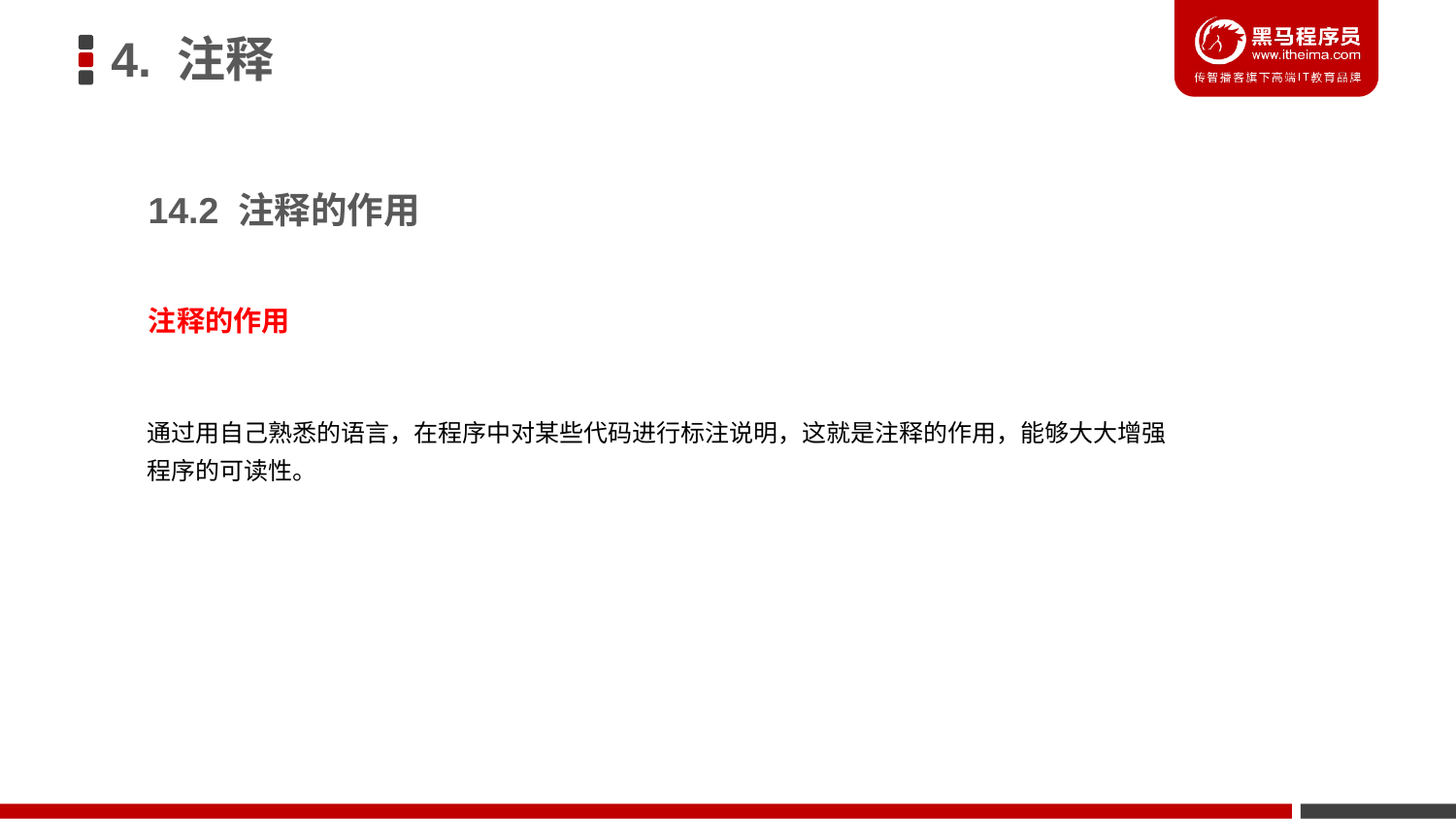

4. 注释
14.2 注释的作用
注释的作用
通过用自己熟悉的语言，在程序中对某些代码进行标注说明，这就是注释的作用，能够大大增强程序的可读性。